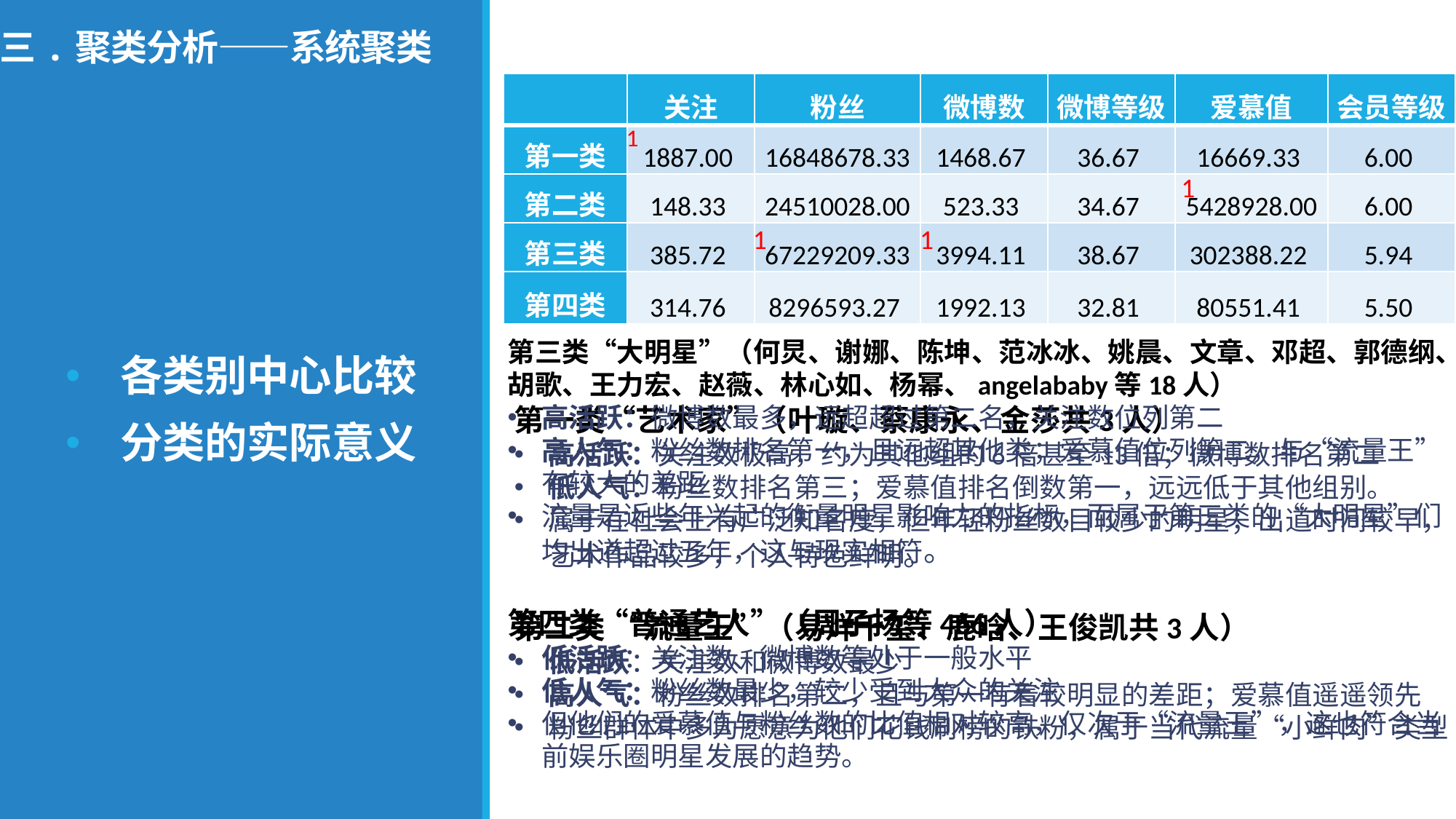

# 三.聚类分析——系统聚类
|  | 关注 | 粉丝 | 微博数 | 微博等级 | 爱慕值 | 会员等级 |
| --- | --- | --- | --- | --- | --- | --- |
| 第一类 | 1887.00 | 16848678.33 | 1468.67 | 36.67 | 16669.33 | 6.00 |
| 第二类 | 148.33 | 24510028.00 | 523.33 | 34.67 | 5428928.00 | 6.00 |
| 第三类 | 385.72 | 67229209.33 | 3994.11 | 38.67 | 302388.22 | 5.94 |
| 第四类 | 314.76 | 8296593.27 | 1992.13 | 32.81 | 80551.41 | 5.50 |
1

1
1
1

第三类“大明星”（何炅、谢娜、陈坤、范冰冰、姚晨、文章、邓超、郭德纲、胡歌、王力宏、赵薇、林心如、杨幂、angelababy等18人）
高活跃：微博数最多，远超超过第二名，关注数位列第二
高人气：粉丝数排名第一，且远超其他类；爱慕值位列第二，与“流量王”有较大的差距
流量是近些年兴起的衡量明星影响力的指标，而属于第三类的“大明星”们均出道超过五年，这与现实相符。

第四类“普通艺人”（周子扬等466人）
低活跃：关注数、微博数等处于一般水平
低人气：粉丝数最少，较少受到大众的关注
但他们的爱慕值与粉丝数的比值相对较高，仅次于“流量王”，这也符合当前娱乐圈明星发展的趋势。

各类别中心比较
分类的实际意义

第一类“艺术家”（叶璇、蔡康永、金莎共3人）
高活跃：关注数极高，约为其他组的6倍甚至13倍；微博数排名第二
低人气：粉丝数排名第三；爱慕值排名倒数第一，远远低于其他组别。
属于在社会上有广泛知名度，但年轻粉丝数目较少的明星；出道时间较早，艺术作品较多，个人特色鲜明。

第二类 “流量王”（易烊千玺、鹿晗、王俊凯共3人）
低活跃：关注数和微博数最少
高人气：粉丝数排名第二，且与第一有着较明显的差距；爱慕值遥遥领先
粉丝群体中多为愿意为他们花钱刷榜的铁粉，属于当代流量“小鲜肉”类型